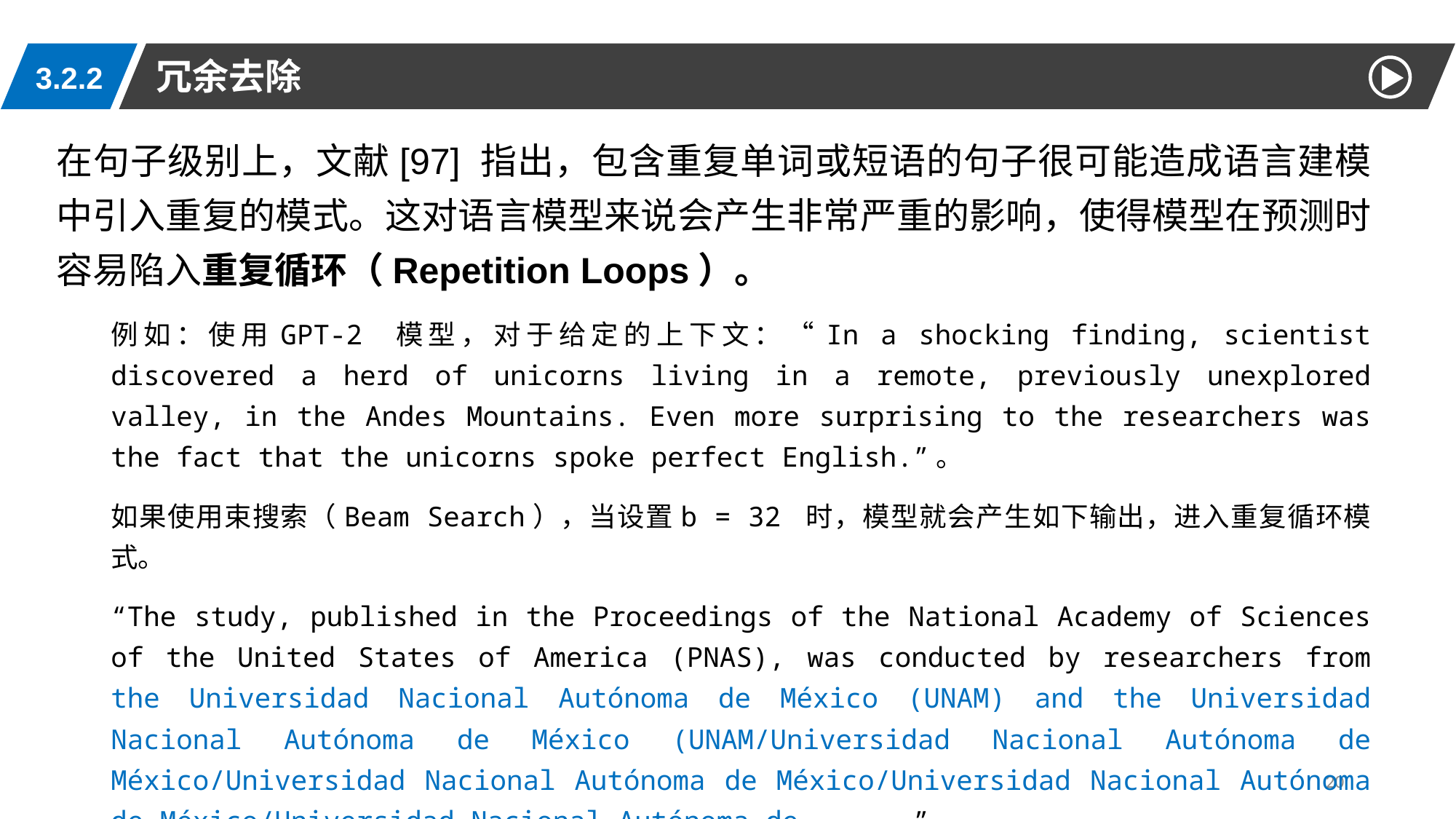

冗余去除
3.2.2

在句子级别上，文献[97] 指出，包含重复单词或短语的句子很可能造成语言建模中引入重复的模式。这对语言模型来说会产生非常严重的影响，使得模型在预测时容易陷入重复循环（Repetition Loops）。
例如：使用GPT-2 模型，对于给定的上下文：“In a shocking finding, scientist discovered a herd of unicorns living in a remote, previously unexplored valley, in the Andes Mountains. Even more surprising to the researchers was the fact that the unicorns spoke perfect English.”。
如果使用束搜索（Beam Search），当设置b = 32 时，模型就会产生如下输出，进入重复循环模式。
“The study, published in the Proceedings of the National Academy of Sciences of the United States of America (PNAS), was conducted by researchers from the Universidad Nacional Autónoma de México (UNAM) and the Universidad Nacional Autónoma de México (UNAM/Universidad Nacional Autónoma de México/Universidad Nacional Autónoma de México/Universidad Nacional Autónoma de México/Universidad Nacional Autónoma de · · · ”
20